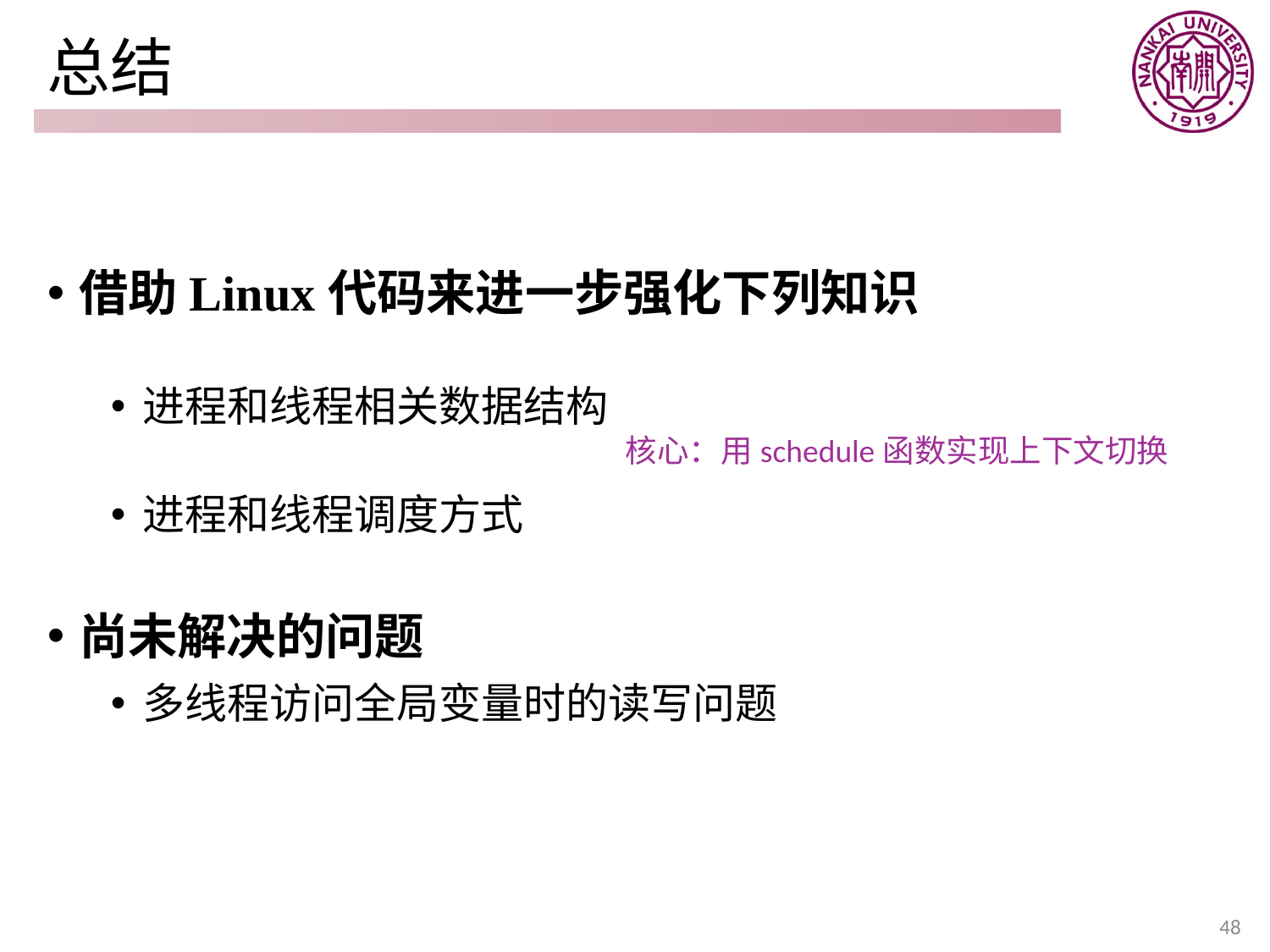

# 总结

借助Linux代码来进一步强化下列知识

进程和线程相关数据结构

进程和线程调度方式

尚未解决的问题
多线程访问全局变量时的读写问题
核心：用schedule函数实现上下文切换
48